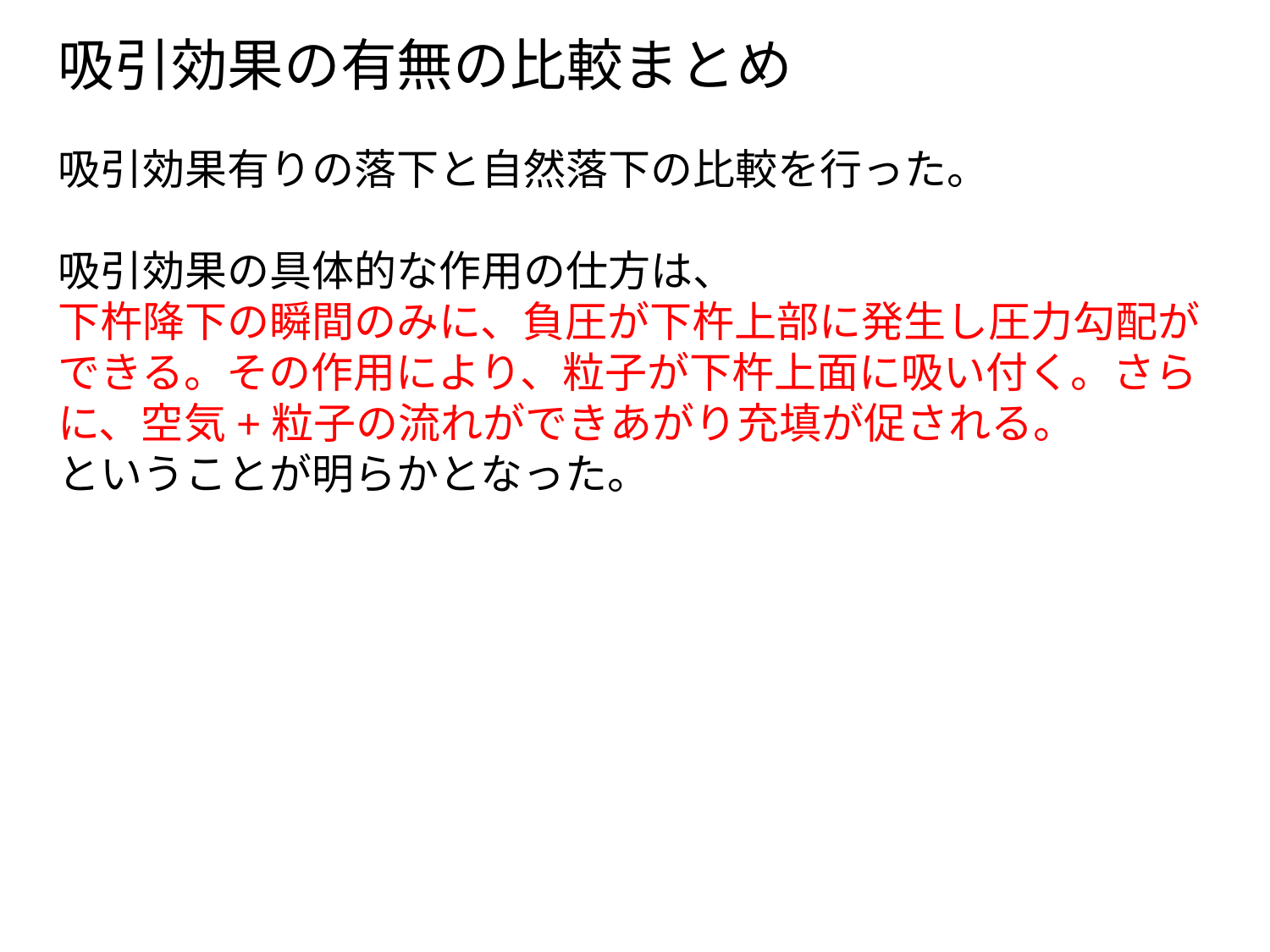

吸引効果の有無の比較まとめ
吸引効果有りの落下と自然落下の比較を行った。

吸引効果の具体的な作用の仕方は、
下杵降下の瞬間のみに、負圧が下杵上部に発生し圧力勾配ができる。その作用により、粒子が下杵上面に吸い付く。さらに、空気+粒子の流れができあがり充填が促される。
ということが明らかとなった。